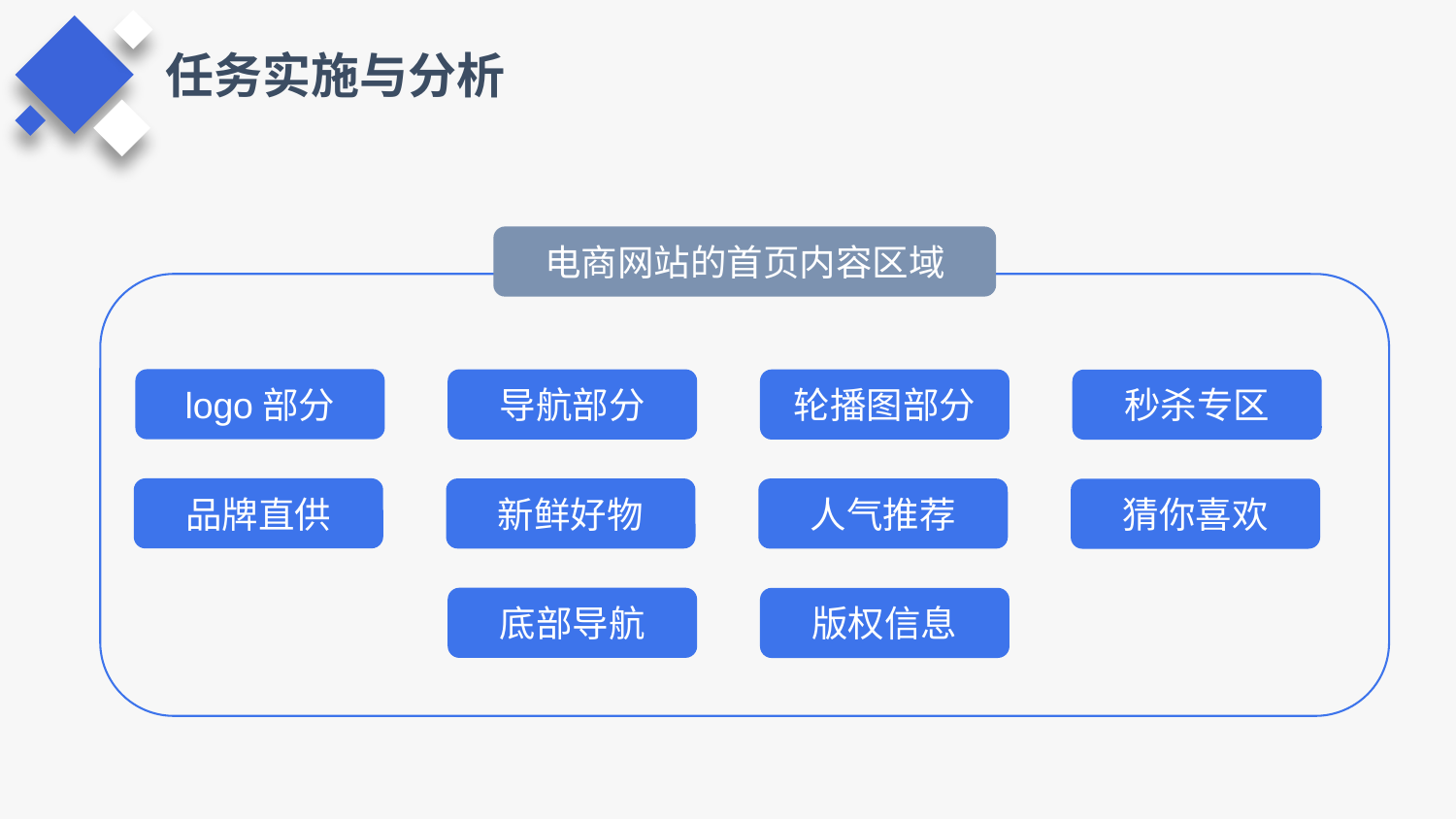

任务实施与分析

电商网站的首页内容区域

logo部分
导航部分
轮播图部分
秒杀专区
品牌直供
新鲜好物
人气推荐
猜你喜欢
底部导航
版权信息